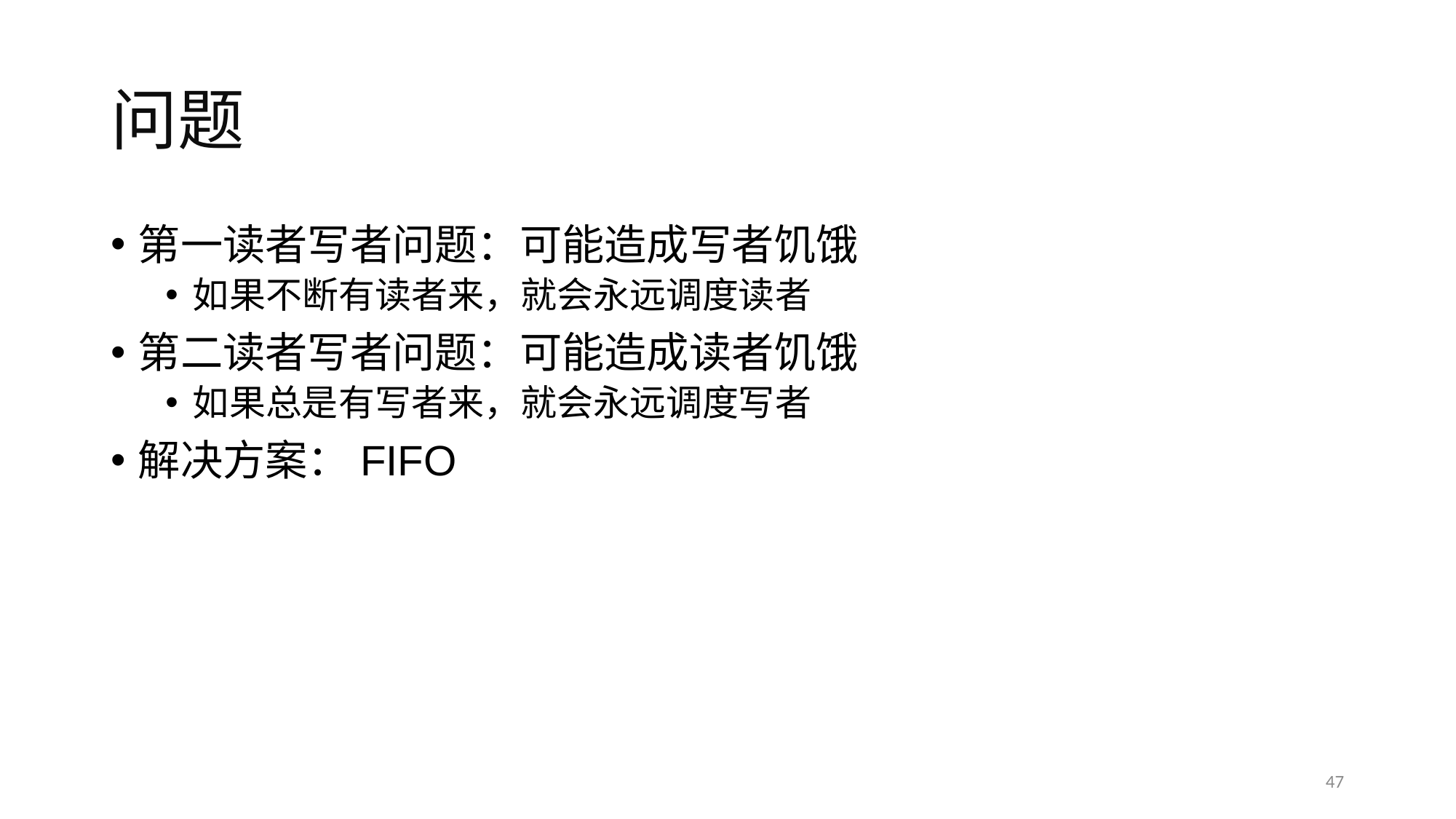

# 问题
第一读者写者问题：可能造成写者饥饿
如果不断有读者来，就会永远调度读者
第二读者写者问题：可能造成读者饥饿
如果总是有写者来，就会永远调度写者
解决方案：FIFO
47